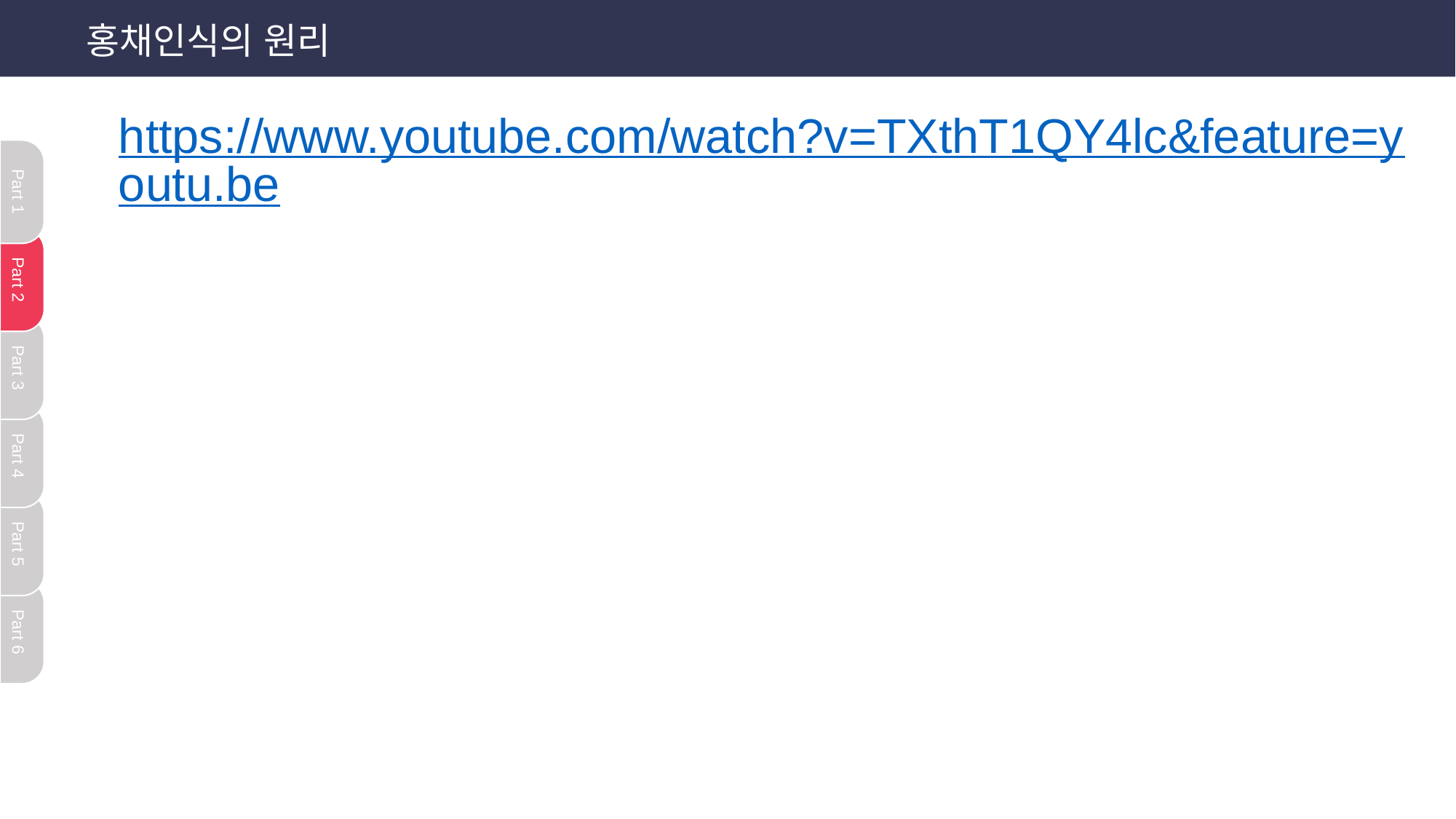

홍채인식의 원리
https://www.youtube.com/watch?v=TXthT1QY4lc&feature=youtu.be
Part 1
Part 2
Part 3
Part 4
Part 5
Part 6